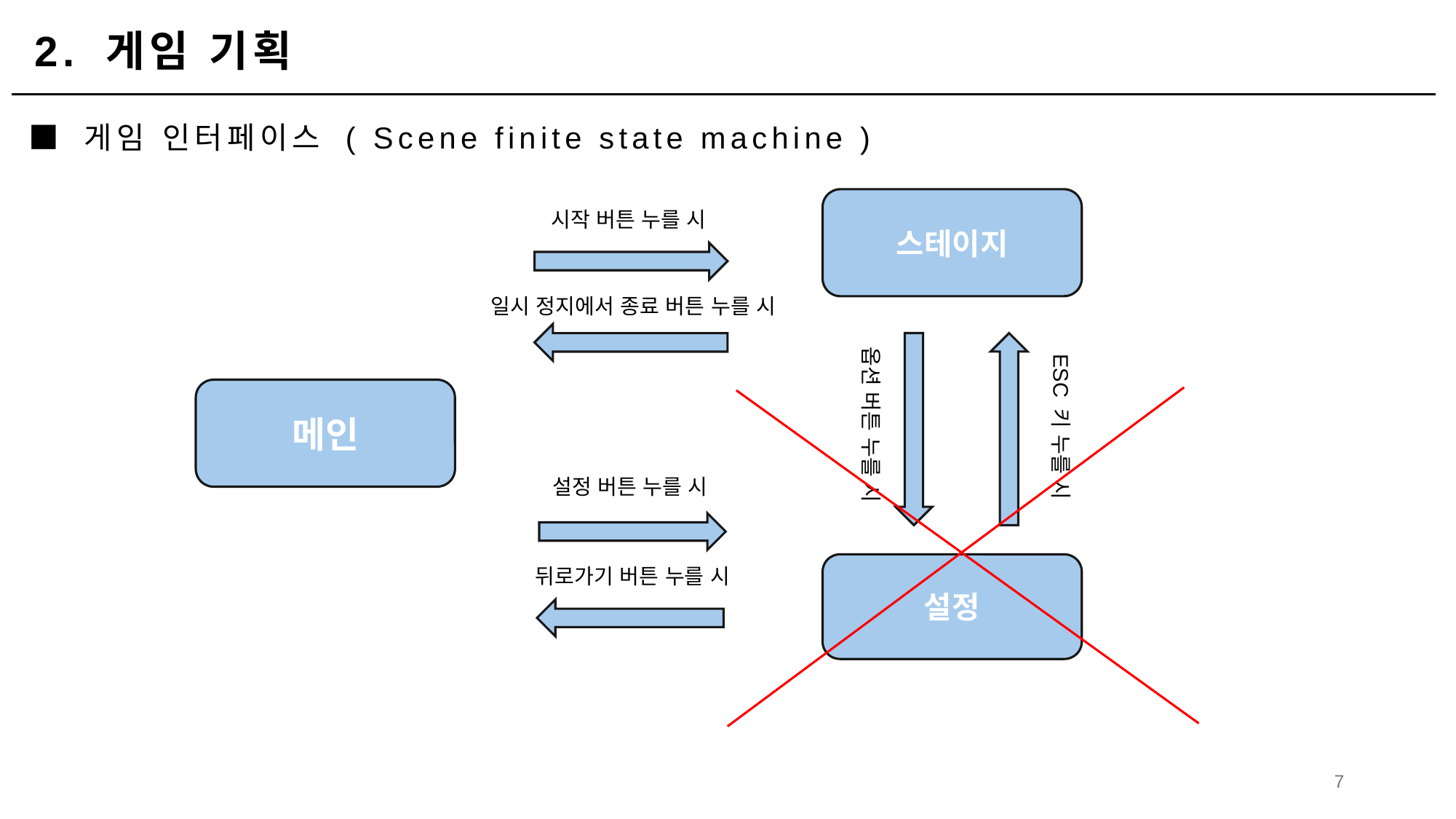

# 2. 게임 기획
■ 게임 인터페이스 ( Scene finite state machine )

스테이지
시작 버튼 누를 시

일시 정지에서 종료 버튼 누를 시
옵션 버튼 누를 시
ESC 키 누를 시

메인

설정 버튼 누를 시

설정
뒤로가기 버튼 누를 시

7